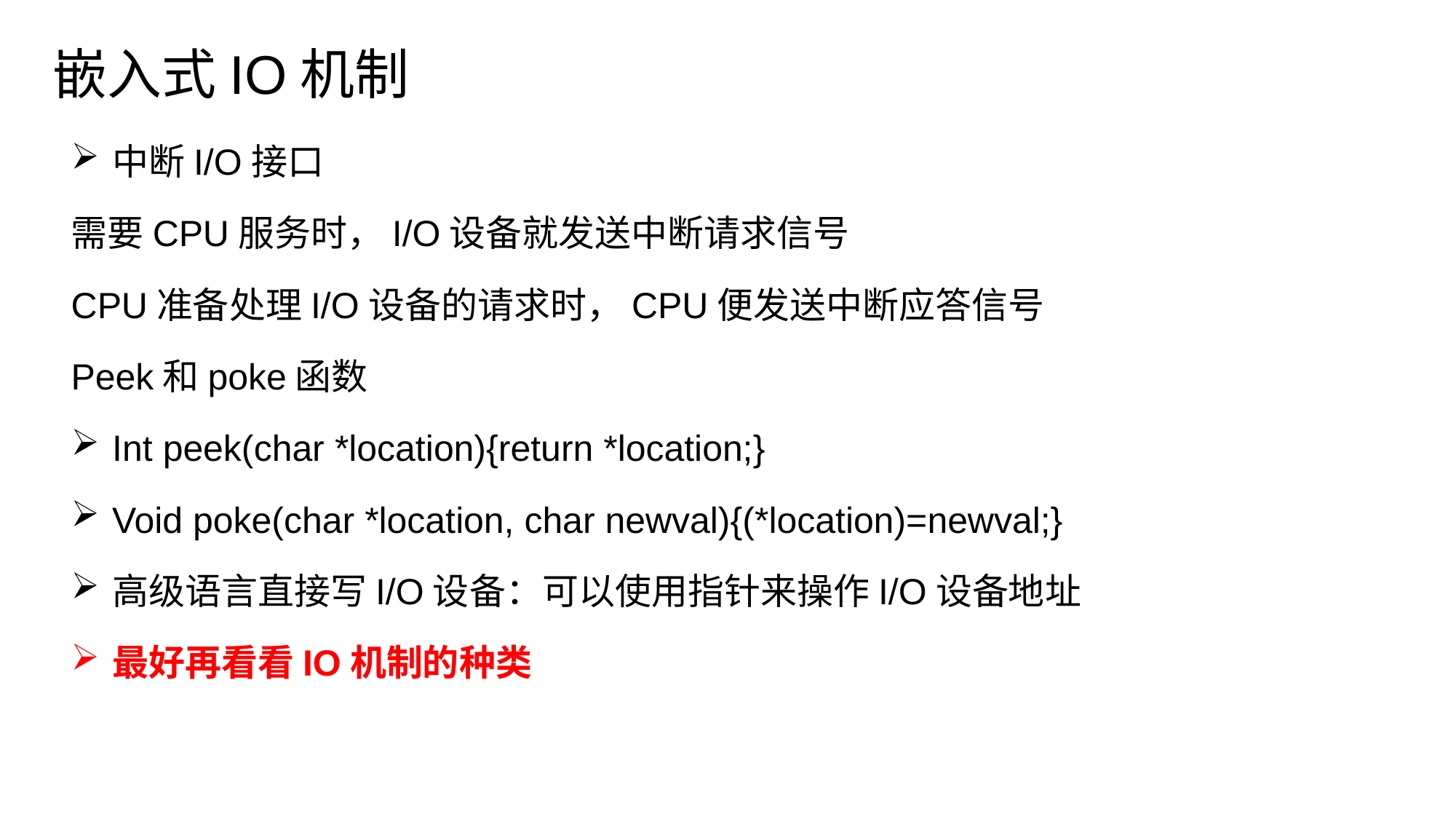

# 嵌入式IO机制
中断I/O接口
需要CPU服务时，I/O设备就发送中断请求信号
CPU准备处理I/O设备的请求时，CPU便发送中断应答信号
Peek和poke函数
Int peek(char *location){return *location;}
Void poke(char *location, char newval){(*location)=newval;}
高级语言直接写I/O设备：可以使用指针来操作I/O设备地址
最好再看看IO机制的种类

61